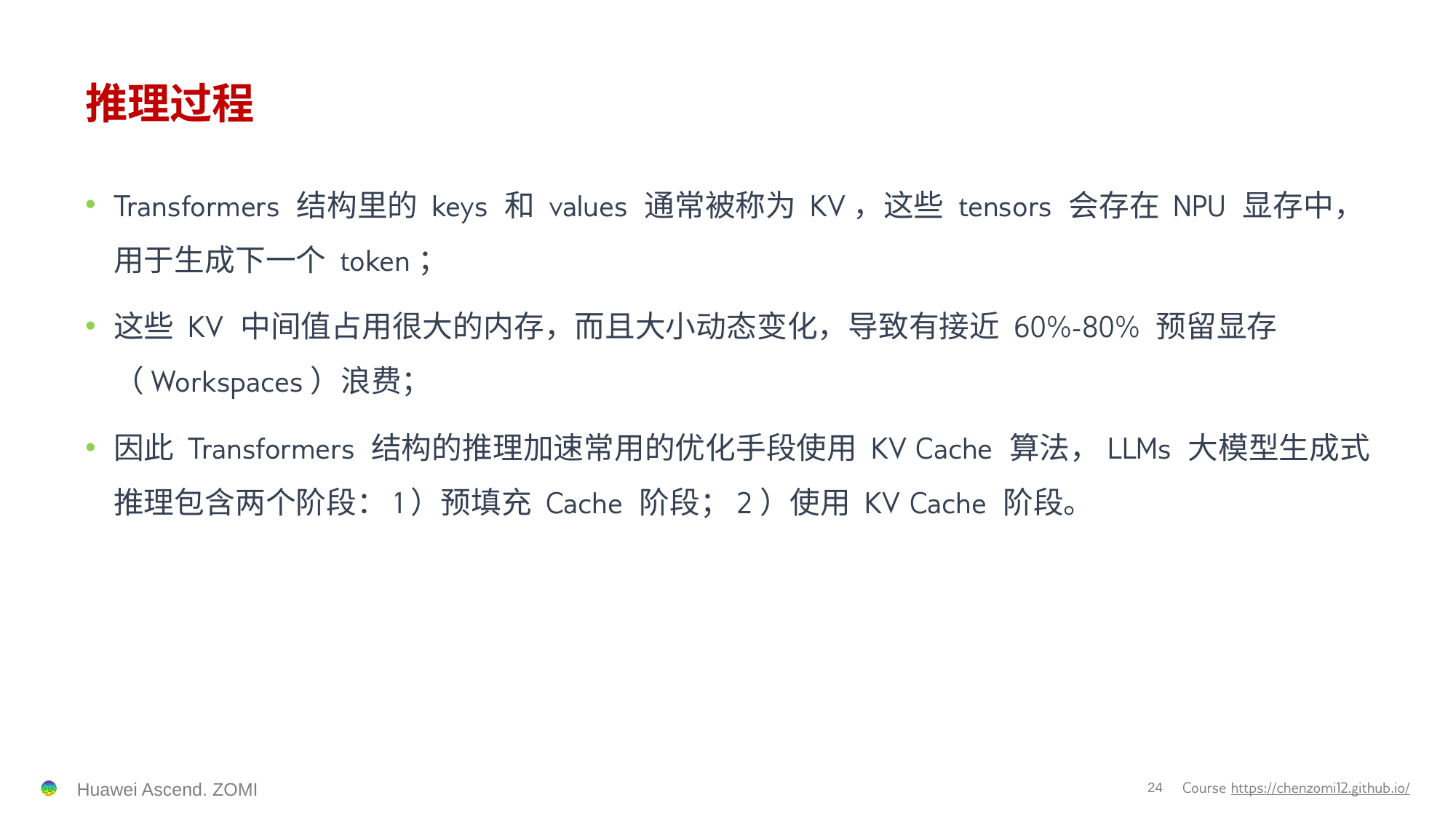

# 推理过程
Transformers 结构里的 keys 和 values 通常被称为 KV，这些 tensors 会存在 NPU 显存中，用于生成下一个 token；
这些 KV 中间值占用很大的内存，而且大小动态变化，导致有接近 60%-80% 预留显存（Workspaces）浪费；
因此 Transformers 结构的推理加速常用的优化手段使用 KV Cache 算法，LLMs 大模型生成式推理包含两个阶段：1）预填充 Cache 阶段；2）使用 KV Cache 阶段。